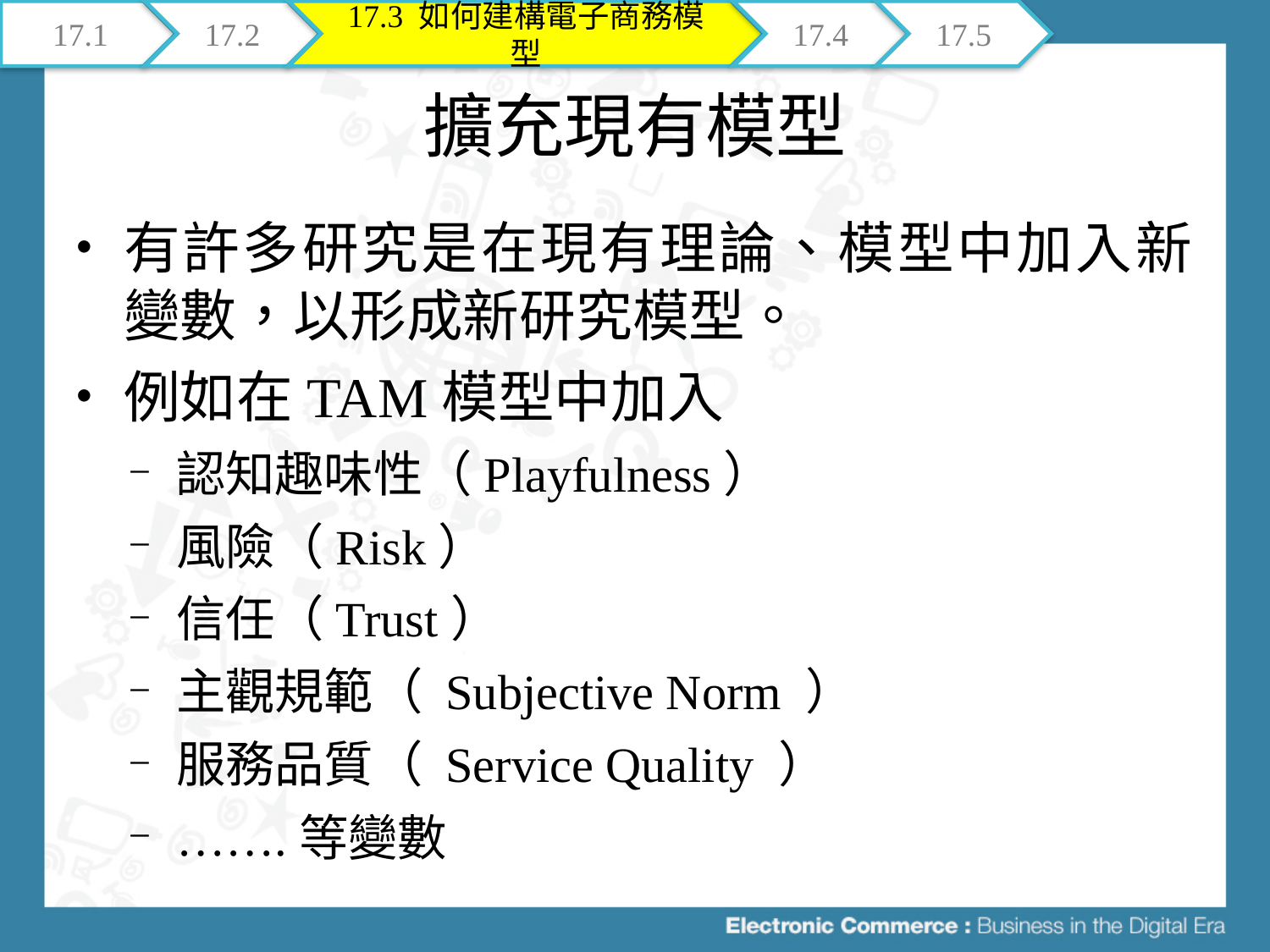

17.1
17.2
17.3 如何建構電子商務模型
17.4
17.5
# 擴充現有模型
有許多研究是在現有理論、模型中加入新變數，以形成新研究模型。
例如在TAM模型中加入
認知趣味性（Playfulness）
風險（Risk）
信任（Trust）
主觀規範（ Subjective Norm ）
服務品質（ Service Quality ）
…….等變數